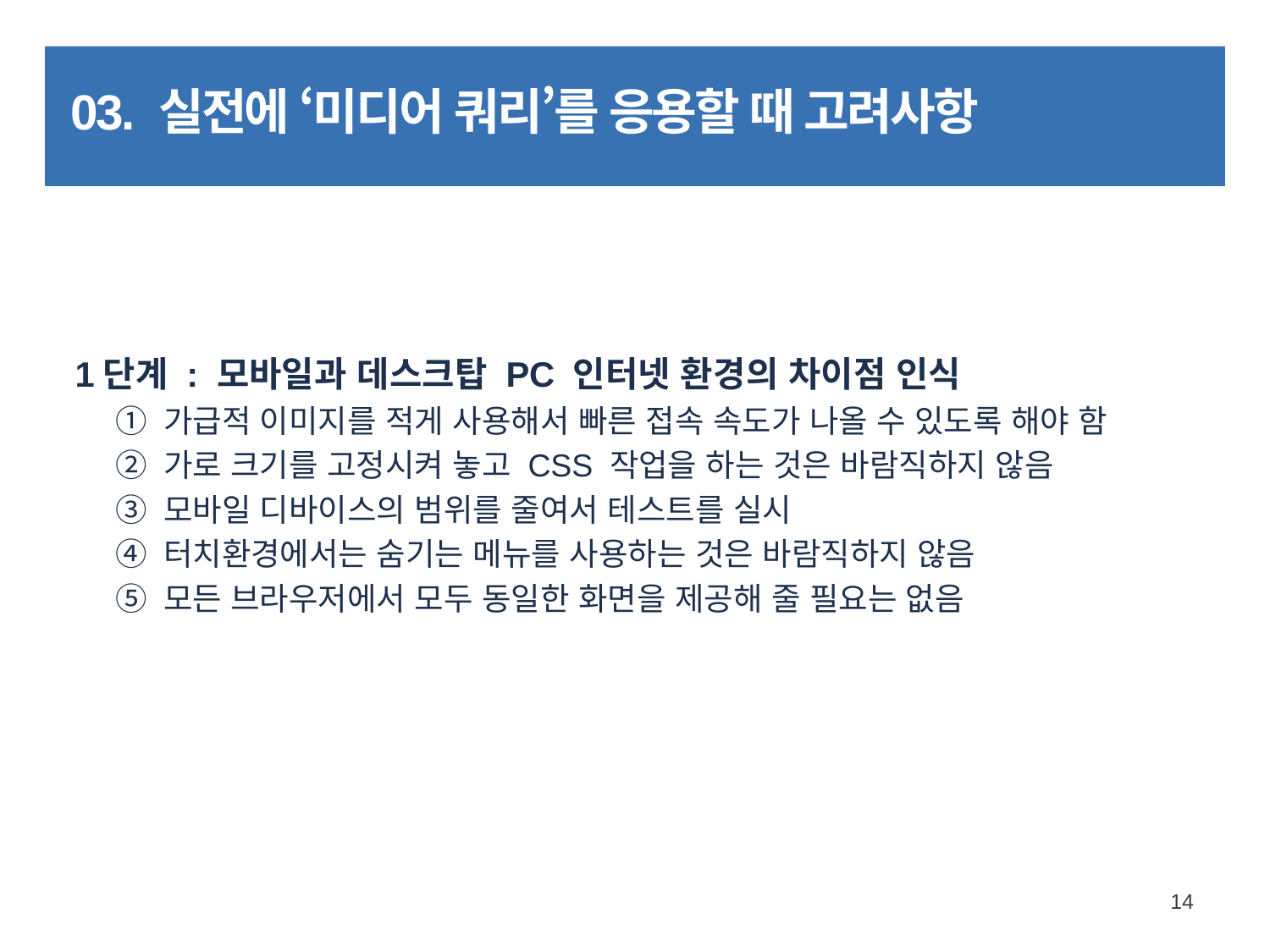

# 03. 실전에 ‘미디어 쿼리’를 응용할 때 고려사항
1단계 : 모바일과 데스크탑 PC 인터넷 환경의 차이점 인식
① 가급적 이미지를 적게 사용해서 빠른 접속 속도가 나올 수 있도록 해야 함
② 가로 크기를 고정시켜 놓고 CSS 작업을 하는 것은 바람직하지 않음
③ 모바일 디바이스의 범위를 줄여서 테스트를 실시
④ 터치환경에서는 숨기는 메뉴를 사용하는 것은 바람직하지 않음
⑤ 모든 브라우저에서 모두 동일한 화면을 제공해 줄 필요는 없음
14